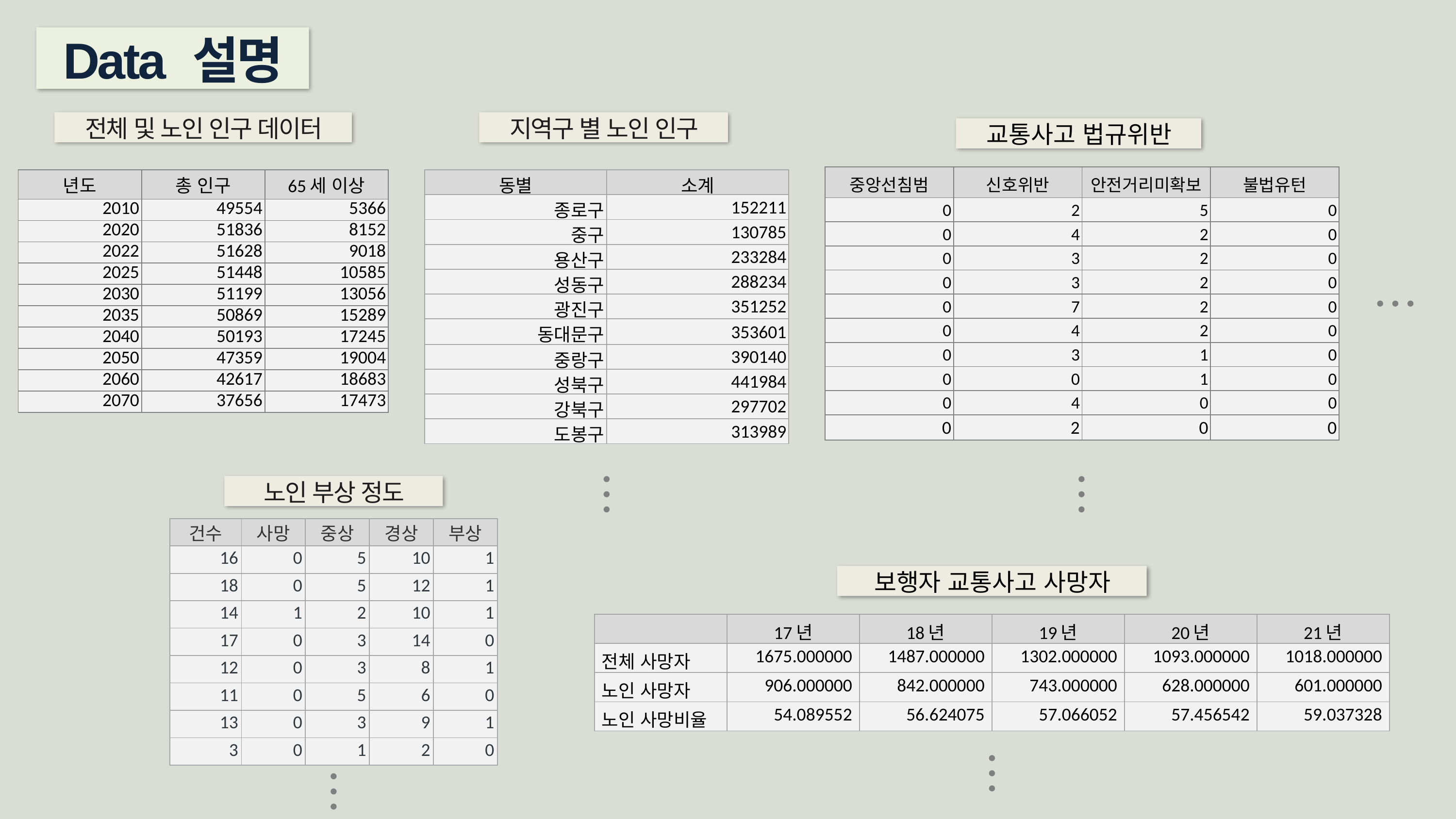

Data 설명
전체 및 노인 인구 데이터
지역구 별 노인 인구
교통사고 법규위반
| 중앙선침범 | 신호위반 | 안전거리미확보 | 불법유턴 |
| --- | --- | --- | --- |
| 0 | 2 | 5 | 0 |
| 0 | 4 | 2 | 0 |
| 0 | 3 | 2 | 0 |
| 0 | 3 | 2 | 0 |
| 0 | 7 | 2 | 0 |
| 0 | 4 | 2 | 0 |
| 0 | 3 | 1 | 0 |
| 0 | 0 | 1 | 0 |
| 0 | 4 | 0 | 0 |
| 0 | 2 | 0 | 0 |
| 년도 | 총 인구 | 65세 이상 |
| --- | --- | --- |
| 2010 | 49554 | 5366 |
| 2020 | 51836 | 8152 |
| 2022 | 51628 | 9018 |
| 2025 | 51448 | 10585 |
| 2030 | 51199 | 13056 |
| 2035 | 50869 | 15289 |
| 2040 | 50193 | 17245 |
| 2050 | 47359 | 19004 |
| 2060 | 42617 | 18683 |
| 2070 | 37656 | 17473 |
| 동별 | 소계 |
| --- | --- |
| 종로구 | 152211 |
| 중구 | 130785 |
| 용산구 | 233284 |
| 성동구 | 288234 |
| 광진구 | 351252 |
| 동대문구 | 353601 |
| 중랑구 | 390140 |
| 성북구 | 441984 |
| 강북구 | 297702 |
| 도봉구 | 313989 |

노인 부상 정도

| 건수 | 사망 | 중상 | 경상 | 부상 |
| --- | --- | --- | --- | --- |
| 16 | 0 | 5 | 10 | 1 |
| 18 | 0 | 5 | 12 | 1 |
| 14 | 1 | 2 | 10 | 1 |
| 17 | 0 | 3 | 14 | 0 |
| 12 | 0 | 3 | 8 | 1 |
| 11 | 0 | 5 | 6 | 0 |
| 13 | 0 | 3 | 9 | 1 |
| 3 | 0 | 1 | 2 | 0 |
보행자 교통사고 사망자
|  | 17년 | 18년 | 19년 | 20년 | 21년 |
| --- | --- | --- | --- | --- | --- |
| 전체 사망자 | 1675.000000 | 1487.000000 | 1302.000000 | 1093.000000 | 1018.000000 |
| 노인 사망자 | 906.000000 | 842.000000 | 743.000000 | 628.000000 | 601.000000 |
| 노인 사망비율 | 54.089552 | 56.624075 | 57.066052 | 57.456542 | 59.037328 |